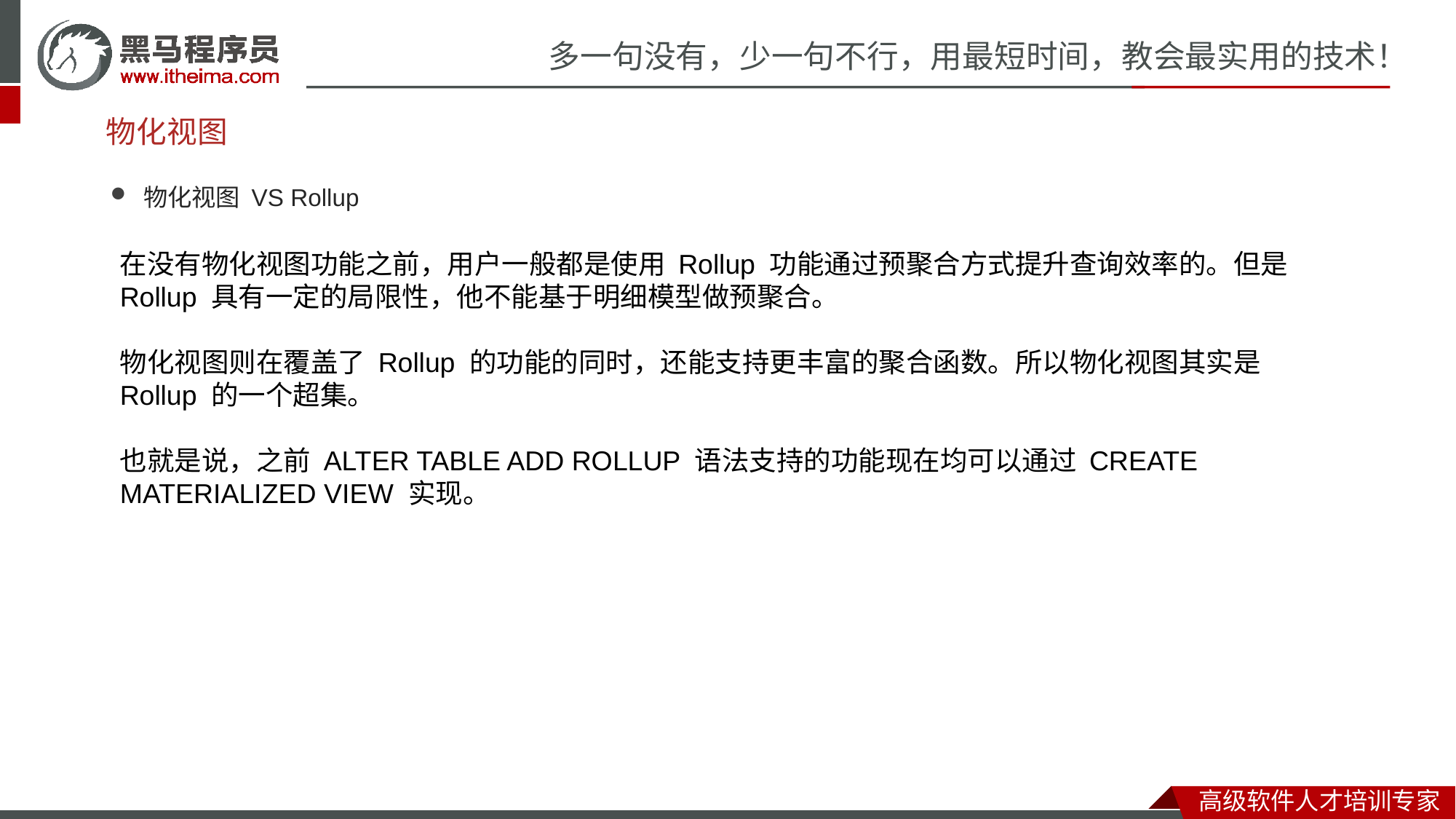

# 物化视图
物化视图 VS Rollup

在没有物化视图功能之前，用户一般都是使用 Rollup 功能通过预聚合方式提升查询效率的。但是 Rollup 具有一定的局限性，他不能基于明细模型做预聚合。

物化视图则在覆盖了 Rollup 的功能的同时，还能支持更丰富的聚合函数。所以物化视图其实是 Rollup 的一个超集。

也就是说，之前 ALTER TABLE ADD ROLLUP 语法支持的功能现在均可以通过 CREATE MATERIALIZED VIEW 实现。